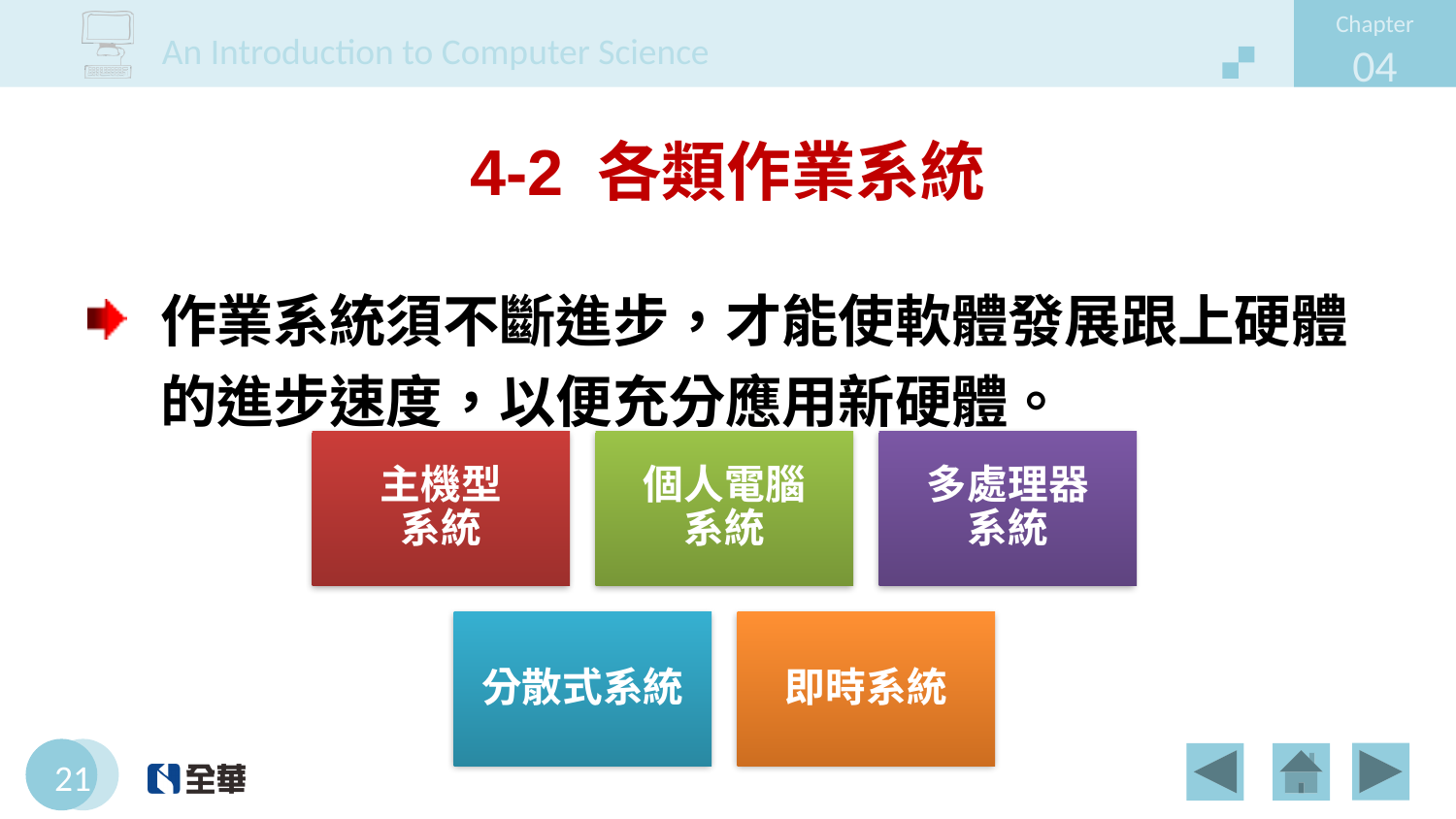

# 4-2 各類作業系統
作業系統須不斷進步，才能使軟體發展跟上硬體的進步速度，以便充分應用新硬體。
主機型
系統
個人電腦
系統
多處理器
系統
分散式系統
即時系統